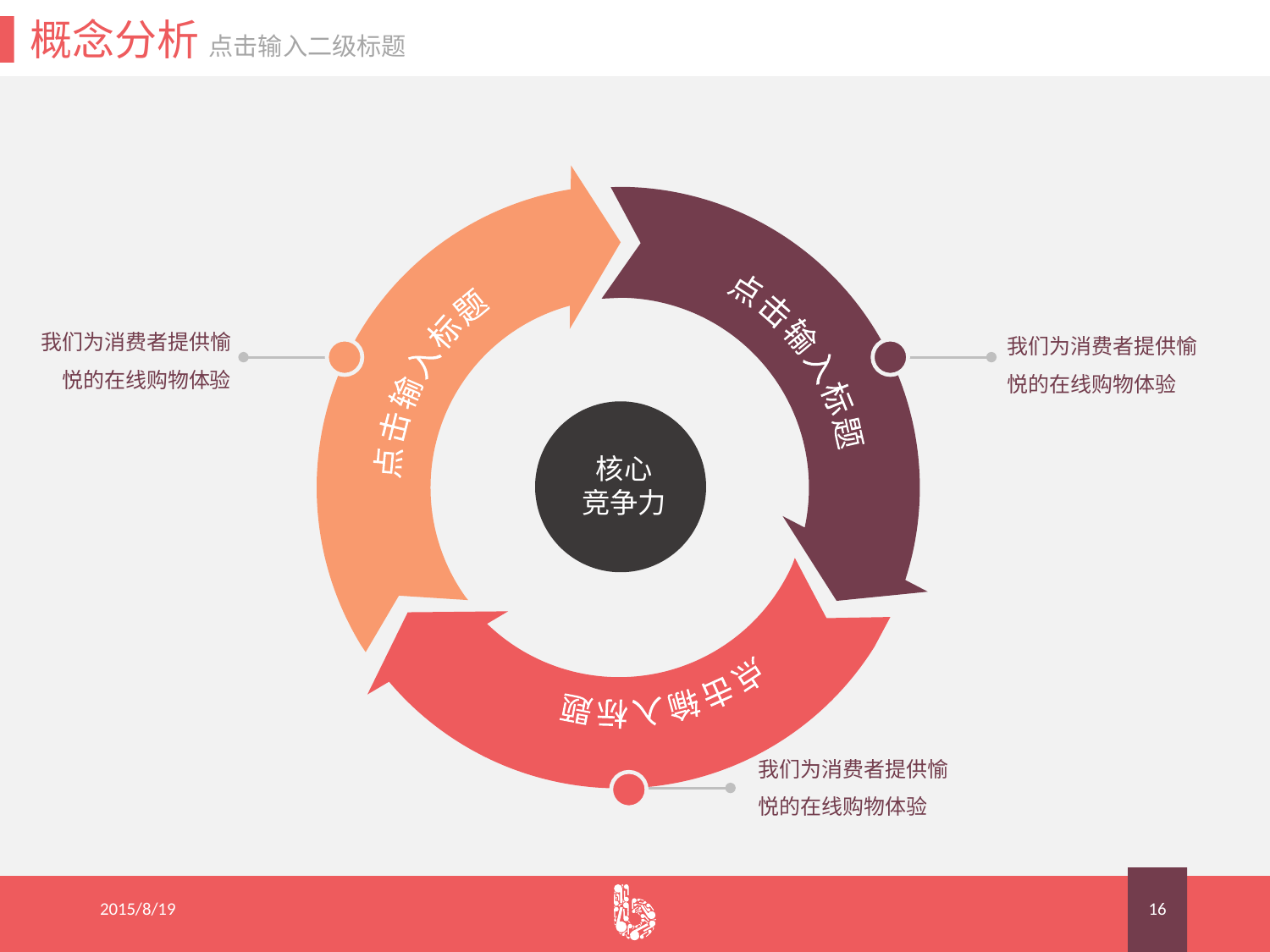

概念分析 点击输入二级标题

 点击输入标题                                点击输入标题                              点击输入标题
我们为消费者提供愉悦的在线购物体验
我们为消费者提供愉悦的在线购物体验
我们为消费者提供愉悦的在线购物体验

核心
竞争力

2015/8/19
16